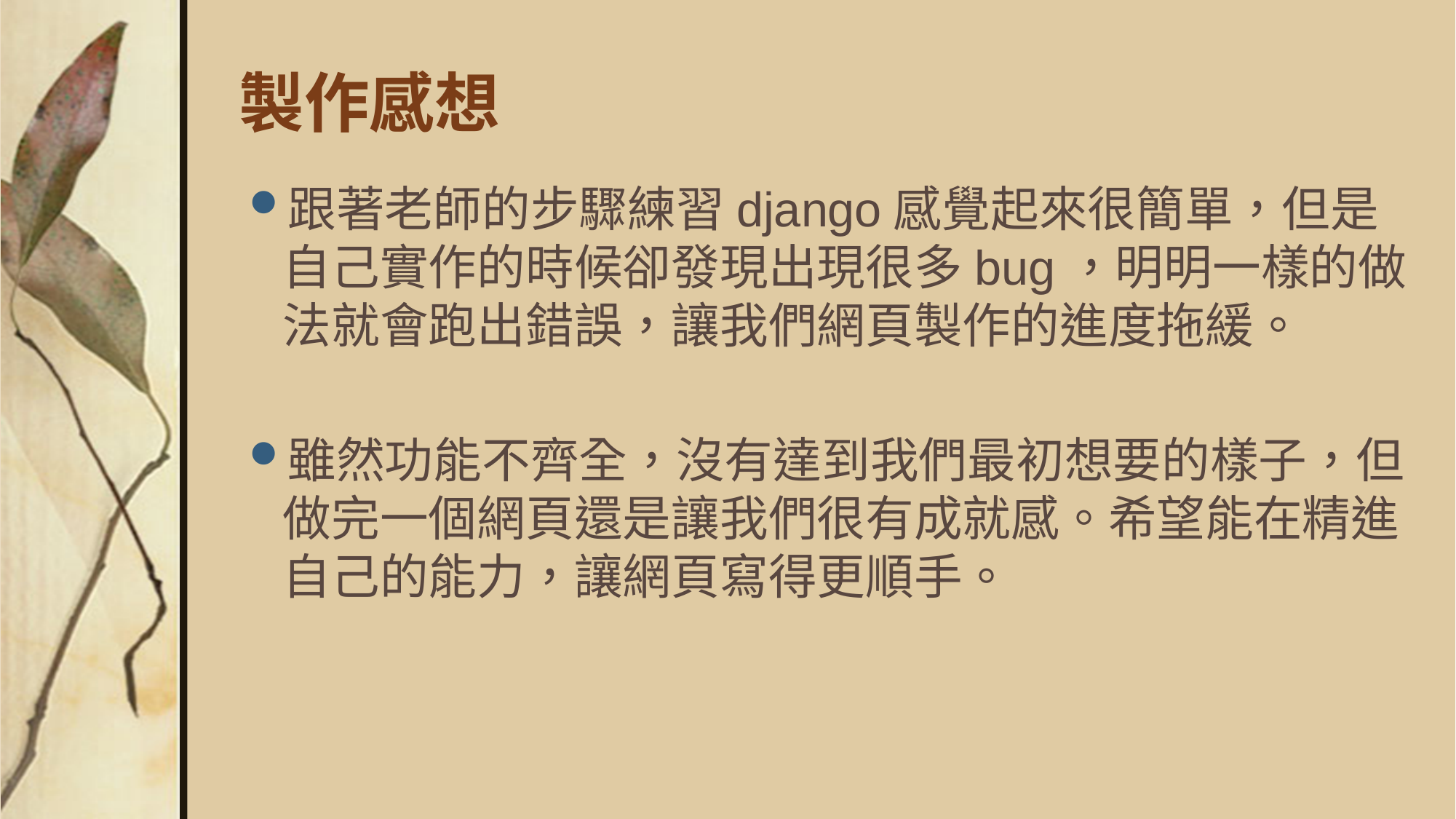

# 製作感想
跟著老師的步驟練習django感覺起來很簡單，但是自己實作的時候卻發現出現很多bug，明明一樣的做法就會跑出錯誤，讓我們網頁製作的進度拖緩。

雖然功能不齊全，沒有達到我們最初想要的樣子，但做完一個網頁還是讓我們很有成就感。希望能在精進自己的能力，讓網頁寫得更順手。